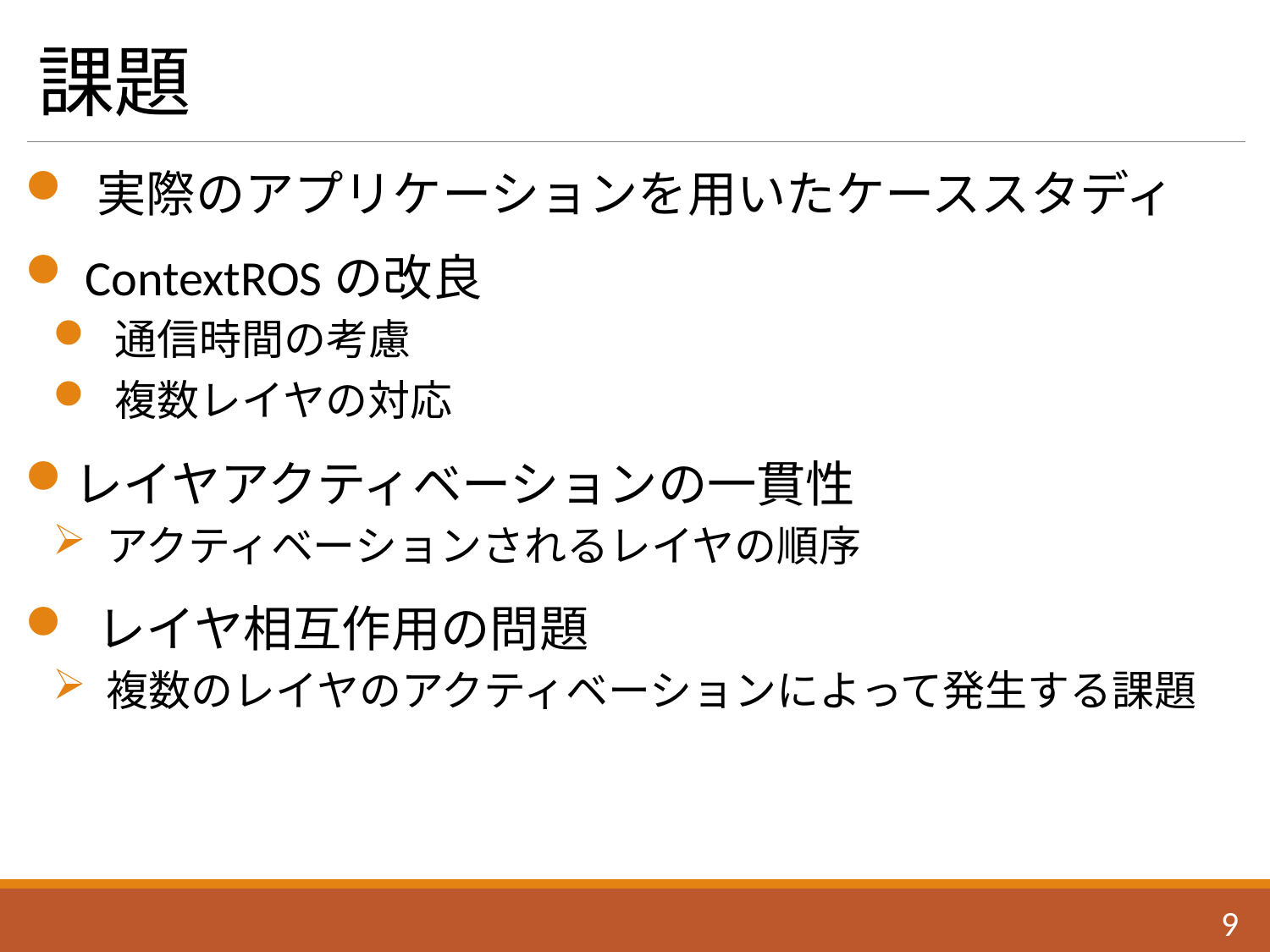

# 課題
 実際のアプリケーションを用いたケーススタディ
 ContextROSの改良
 通信時間の考慮
 複数レイヤの対応
レイヤアクティベーションの一貫性
 アクティベーションされるレイヤの順序
 レイヤ相互作用の問題
 複数のレイヤのアクティベーションによって発生する課題
9